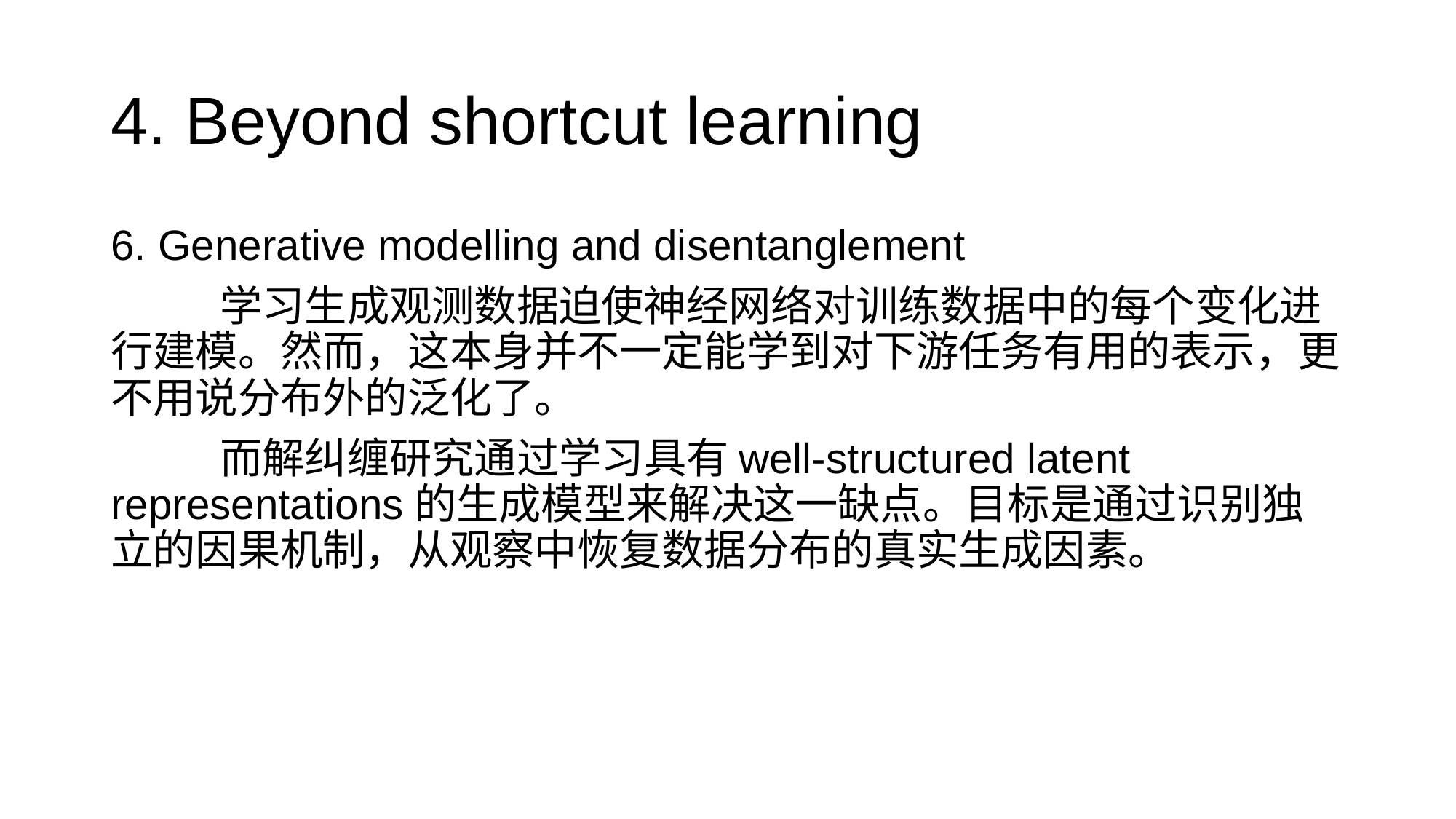

# 4. Beyond shortcut learning
6. Generative modelling and disentanglement
	学习生成观测数据迫使神经网络对训练数据中的每个变化进行建模。然而，这本身并不一定能学到对下游任务有用的表示，更不用说分布外的泛化了。
	而解纠缠研究通过学习具有well-structured latent representations的生成模型来解决这一缺点。目标是通过识别独立的因果机制，从观察中恢复数据分布的真实生成因素。